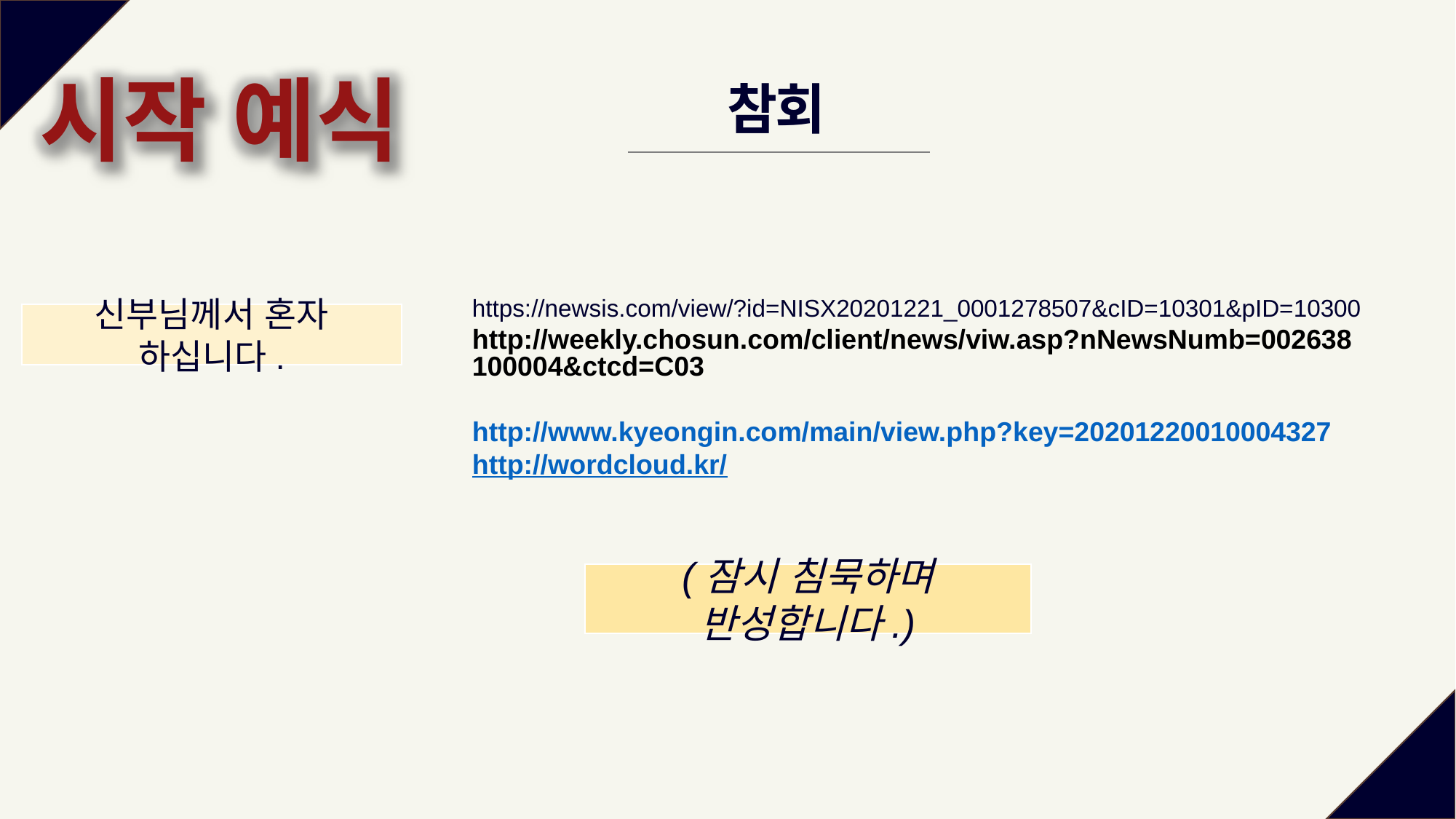

시작 예식
참회
https://newsis.com/view/?id=NISX20201221_0001278507&cID=10301&pID=10300
http://weekly.chosun.com/client/news/viw.asp?nNewsNumb=002638100004&ctcd=C03
http://www.kyeongin.com/main/view.php?key=20201220010004327
http://wordcloud.kr/

신부님께서 혼자 하십니다.
(잠시 침묵하며 반성합니다.)